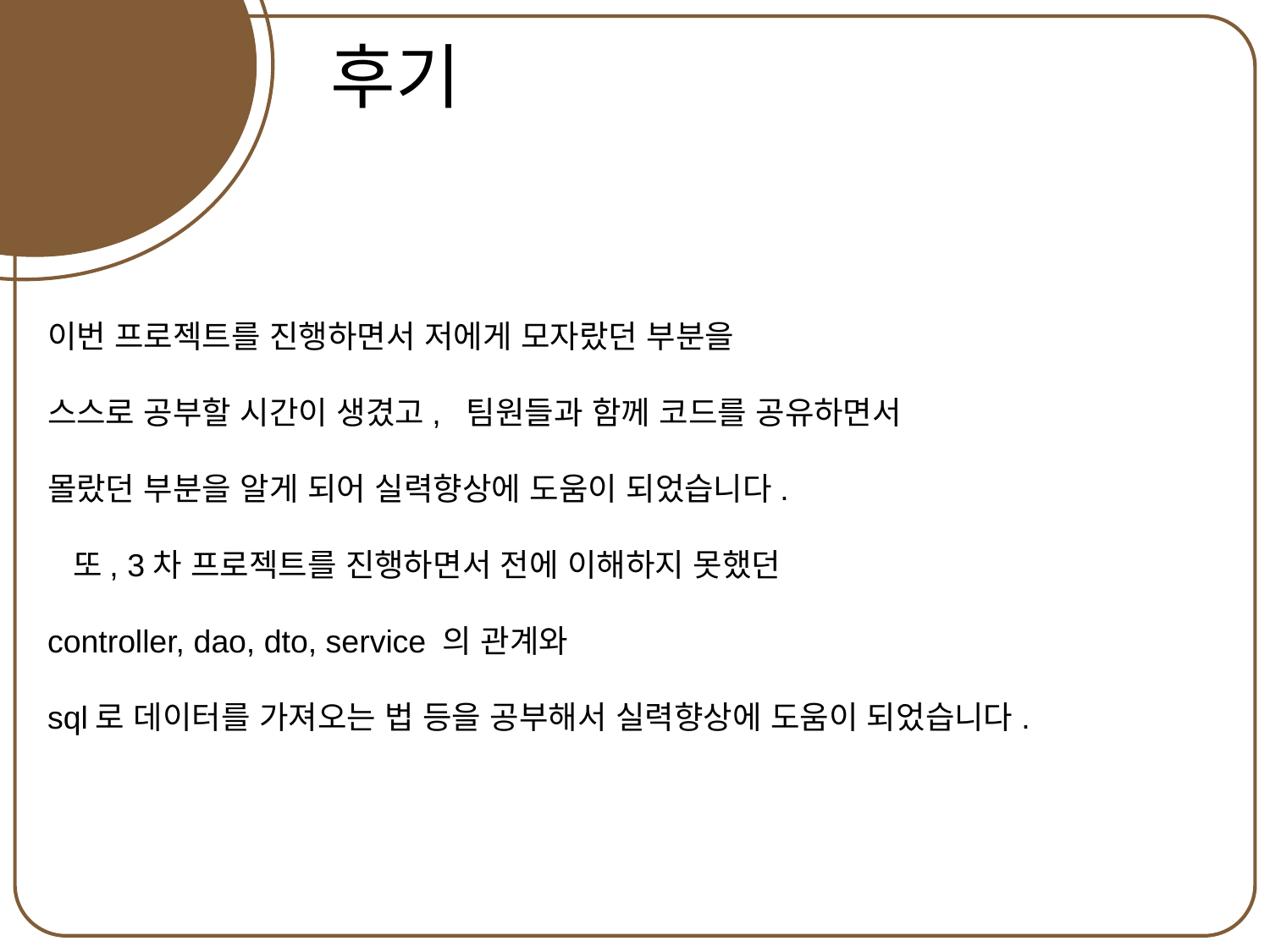

김나영

후기

이번 프로젝트를 진행하면서 저에게 모자랐던 부분을
스스로 공부할 시간이 생겼고,  팀원들과 함께 코드를 공유하면서
몰랐던 부분을 알게 되어 실력향상에 도움이 되었습니다.
  또, 3차 프로젝트를 진행하면서 전에 이해하지 못했던
controller, dao, dto, service 의 관계와
sql로 데이터를 가져오는 법 등을 공부해서 실력향상에 도움이 되었습니다.